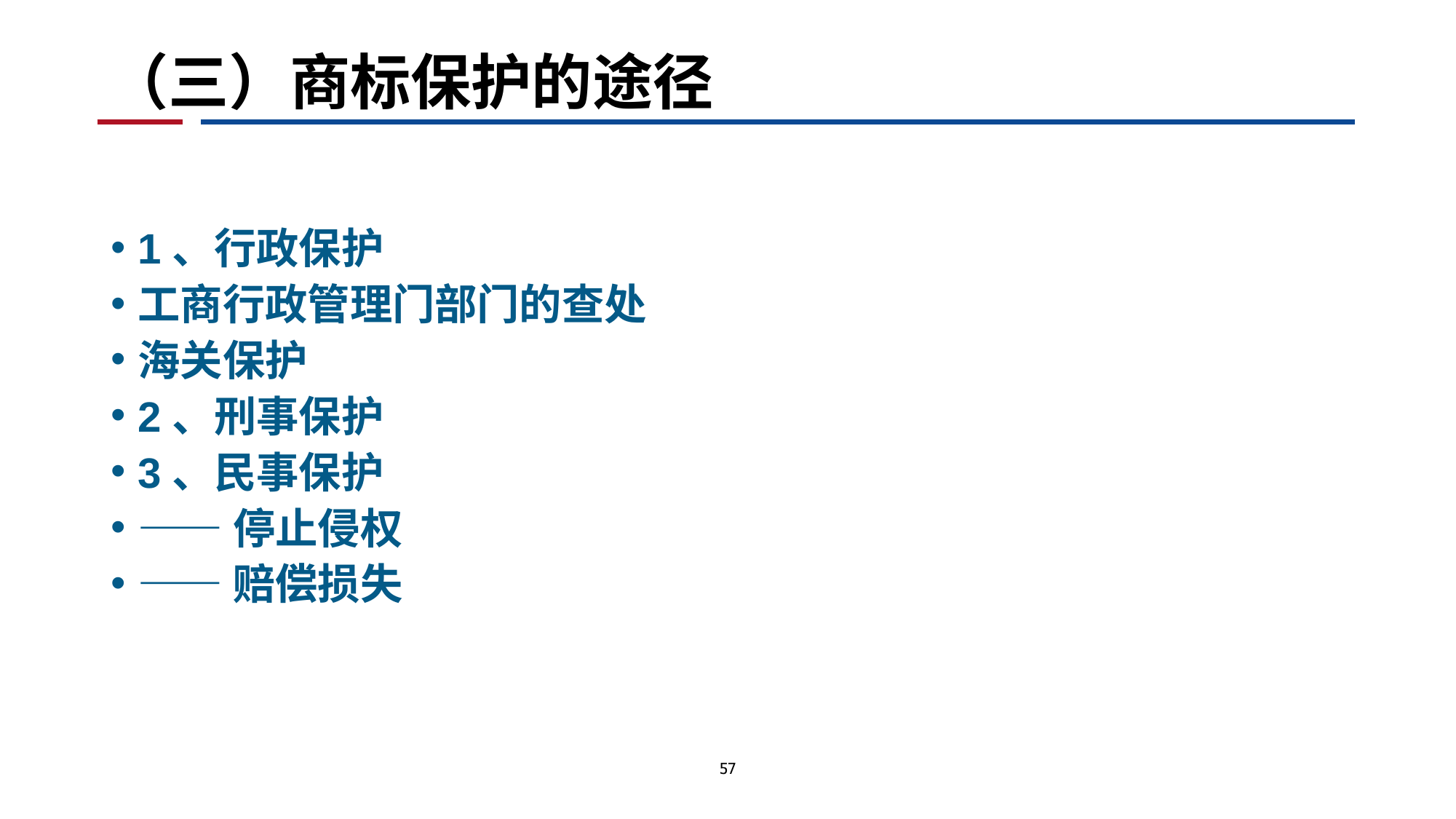

# （三）商标保护的途径

1、行政保护
工商行政管理门部门的查处
海关保护
2、刑事保护
3、民事保护
——停止侵权
——赔偿损失

57